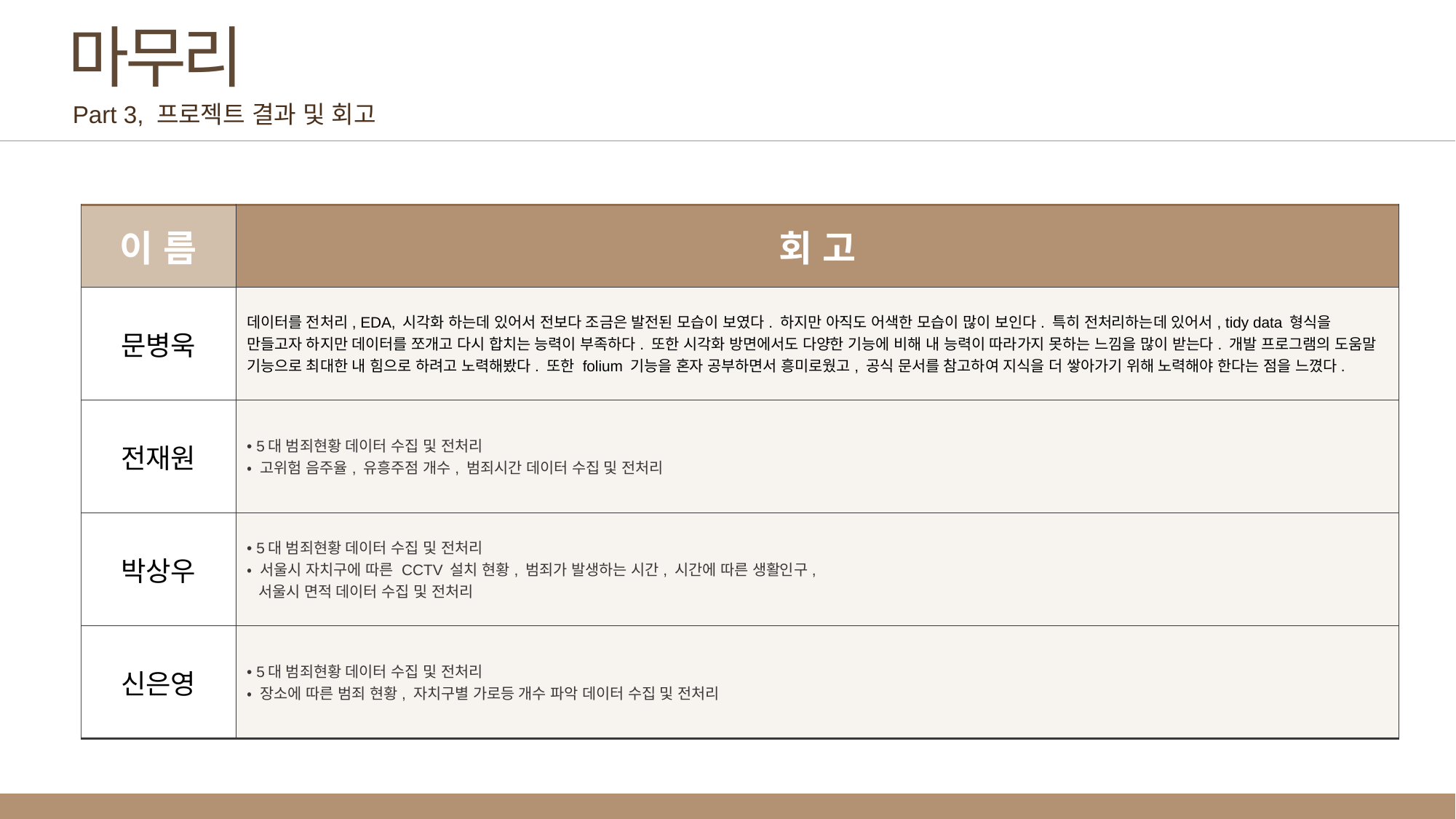

마무리
Part 3, 프로젝트 결과 및 회고
| 이 름 | 회 고 |
| --- | --- |
| 문병욱 | 데이터를 전처리, EDA, 시각화 하는데 있어서 전보다 조금은 발전된 모습이 보였다. 하지만 아직도 어색한 모습이 많이 보인다. 특히 전처리하는데 있어서, tidy data 형식을 만들고자 하지만 데이터를 쪼개고 다시 합치는 능력이 부족하다. 또한 시각화 방면에서도 다양한 기능에 비해 내 능력이 따라가지 못하는 느낌을 많이 받는다. 개발 프로그램의 도움말 기능으로 최대한 내 힘으로 하려고 노력해봤다. 또한 folium 기능을 혼자 공부하면서 흥미로웠고, 공식 문서를 참고하여 지식을 더 쌓아가기 위해 노력해야 한다는 점을 느꼈다. |
| 전재원 | • 5대 범죄현황 데이터 수집 및 전처리 • 고위험 음주율, 유흥주점 개수, 범죄시간 데이터 수집 및 전처리 |
| 박상우 | • 5대 범죄현황 데이터 수집 및 전처리 • 서울시 자치구에 따른 CCTV 설치 현황, 범죄가 발생하는 시간, 시간에 따른 생활인구, 서울시 면적 데이터 수집 및 전처리 |
| 신은영 | • 5대 범죄현황 데이터 수집 및 전처리 • 장소에 따른 범죄 현황, 자치구별 가로등 개수 파악 데이터 수집 및 전처리 |